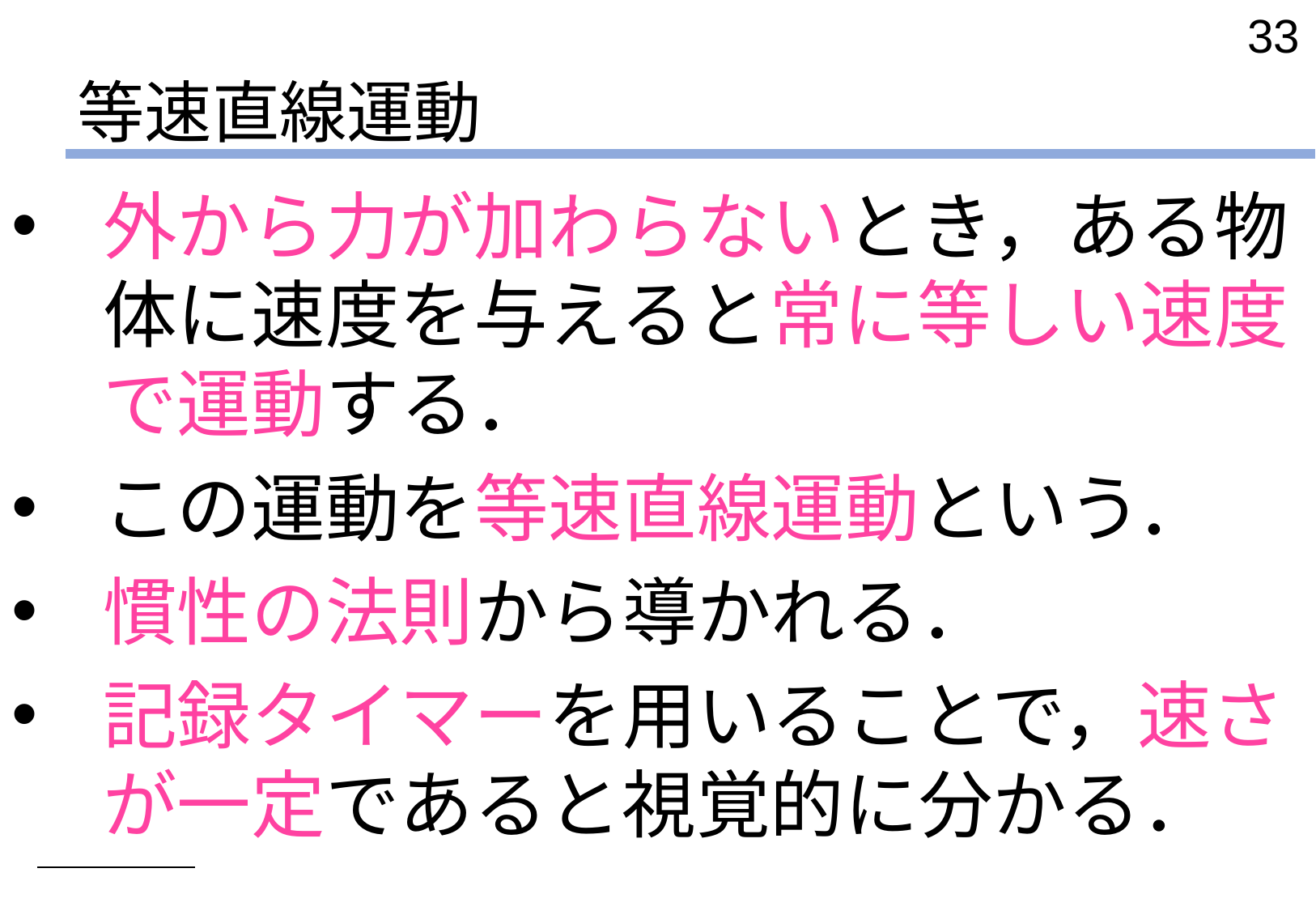

33
# 等速直線運動
外から力が加わらないとき，ある物体に速度を与えると常に等しい速度で運動する．
この運動を等速直線運動という．
慣性の法則から導かれる．
記録タイマーを用いることで，速さが一定であると視覚的に分かる．